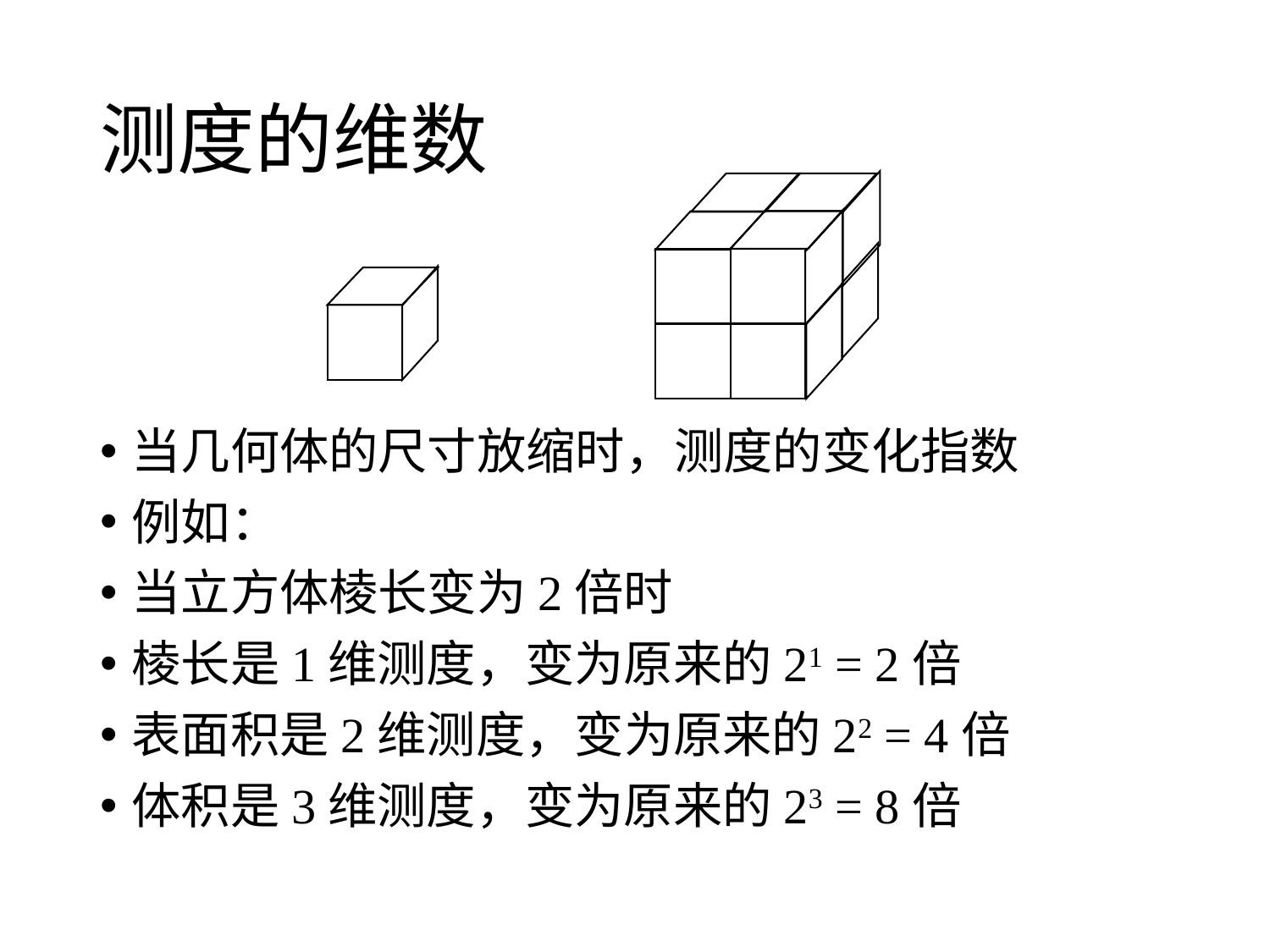

# 测度的维数

当几何体的尺寸放缩时，测度的变化指数
例如：
当立方体棱长变为2倍时
棱长是1维测度，变为原来的21 = 2倍
表面积是2维测度，变为原来的22 = 4倍
体积是3维测度，变为原来的23 = 8倍